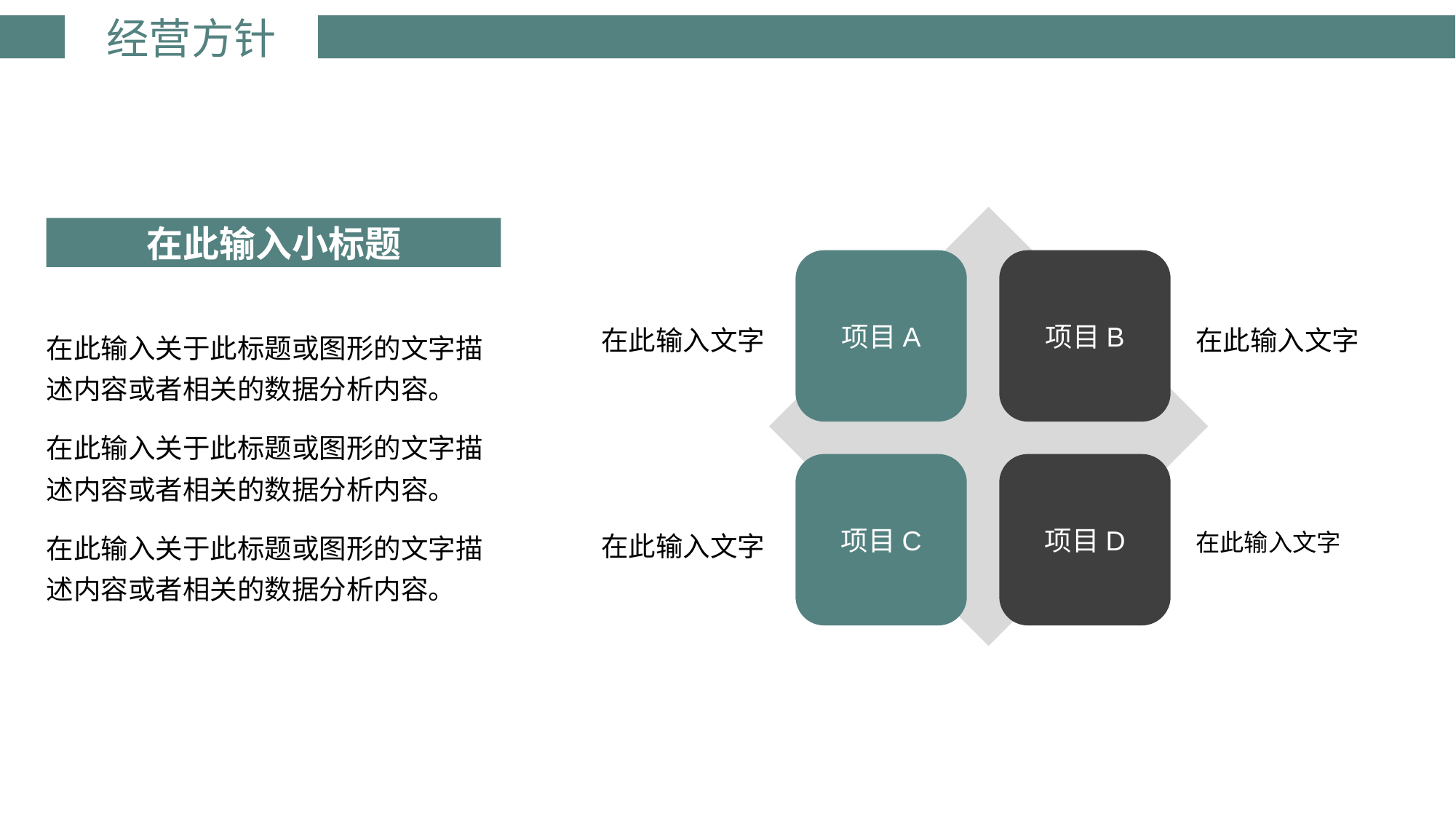

# 经营方针

在此输入小标题
项目A
项目B
在此输入文字
在此输入文字
在此输入关于此标题或图形的文字描述内容或者相关的数据分析内容。
在此输入关于此标题或图形的文字描述内容或者相关的数据分析内容。
在此输入关于此标题或图形的文字描述内容或者相关的数据分析内容。
项目C
项目D
在此输入文字
在此输入文字